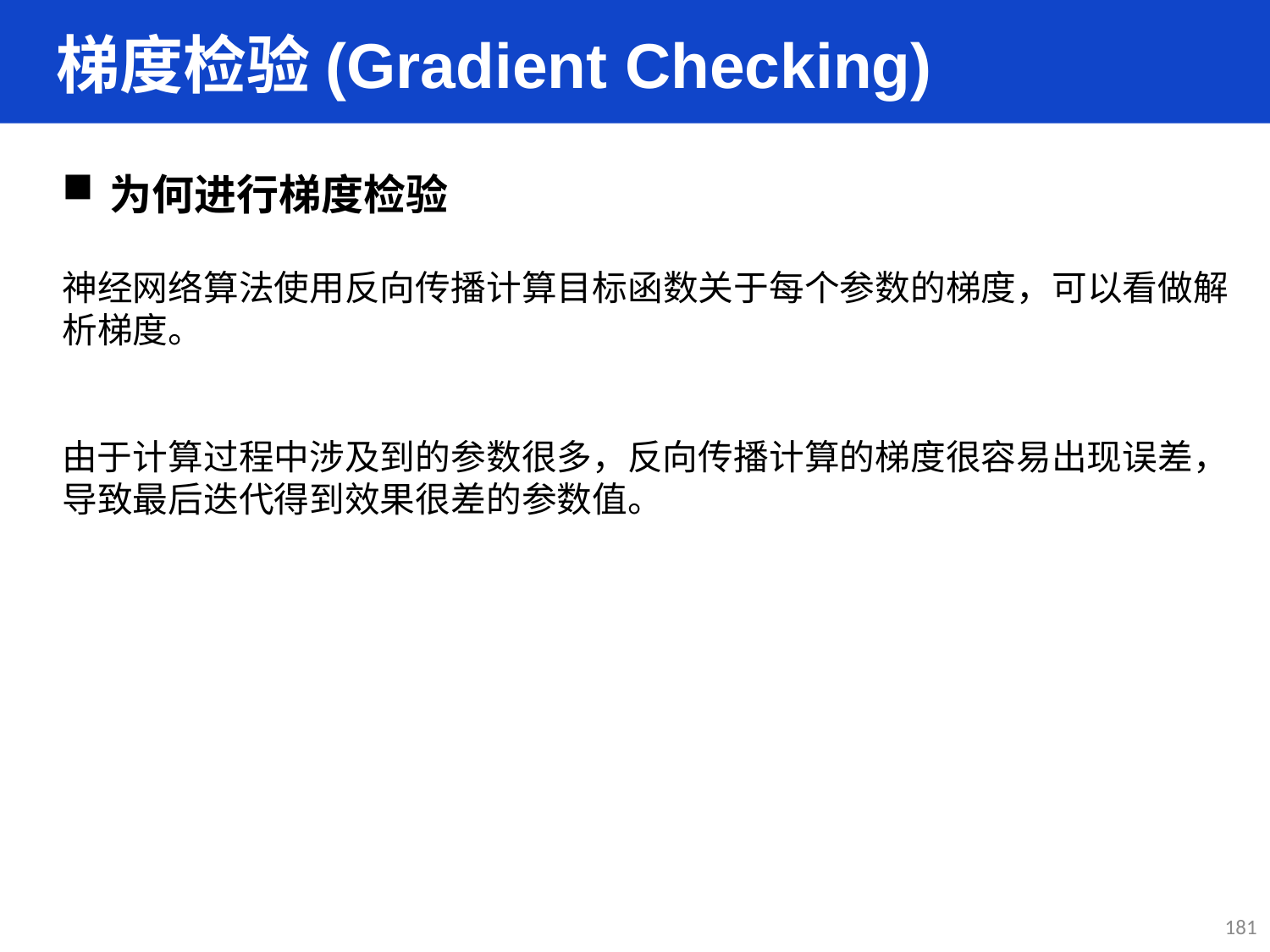

梯度检验(Gradient Checking)
为何进行梯度检验
神经网络算法使用反向传播计算目标函数关于每个参数的梯度，可以看做解析梯度。

由于计算过程中涉及到的参数很多，反向传播计算的梯度很容易出现误差，导致最后迭代得到效果很差的参数值。
181